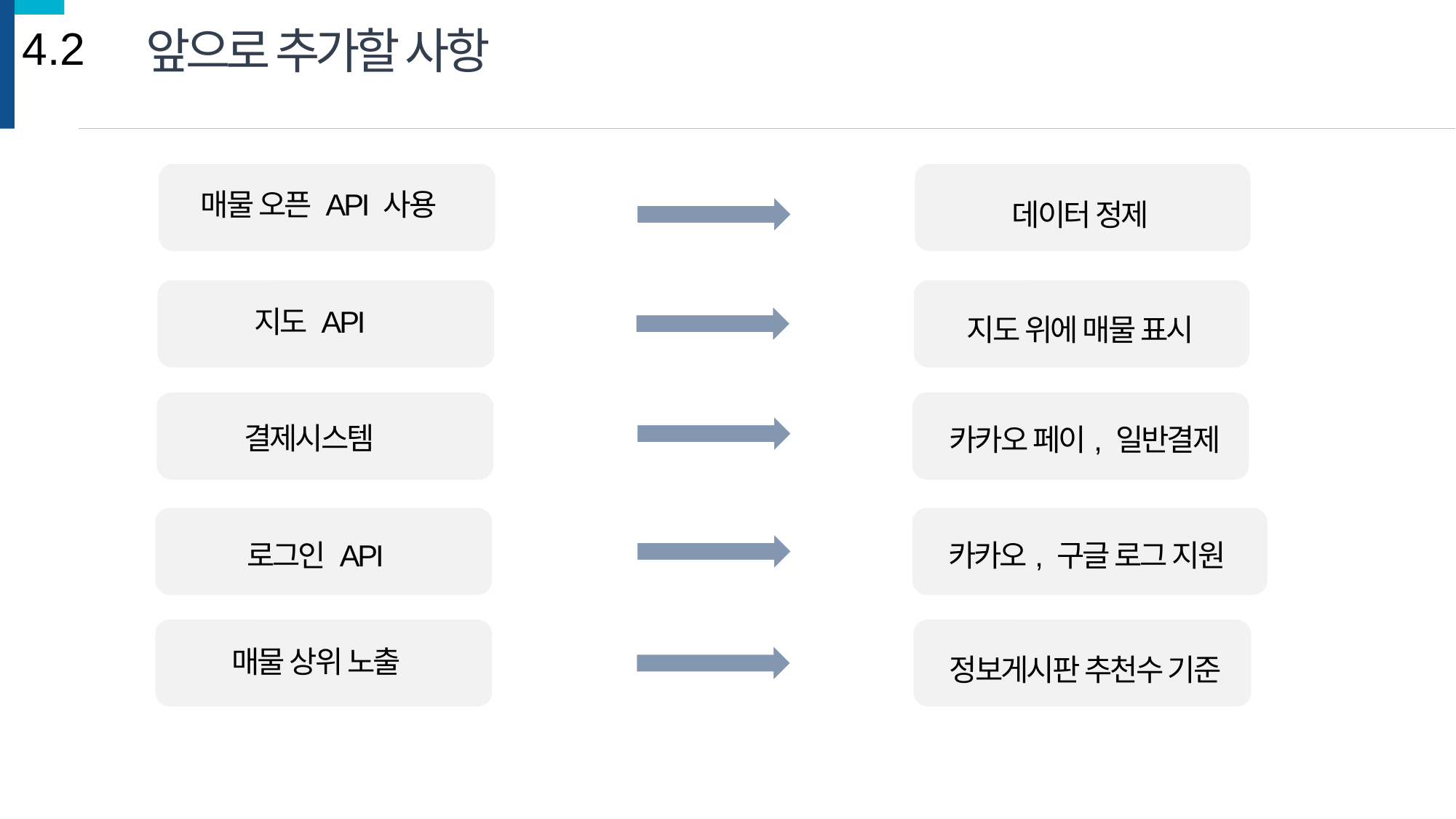

4.2
앞으로 추가할 사항

매물 오픈 API 사용
데이터 정제

지도 API
지도 위에 매물 표시

결제시스템

카카오 페이, 일반결제

로그인 API
카카오, 구글 로그 지원

매물 상위 노출

정보게시판 추천수 기준